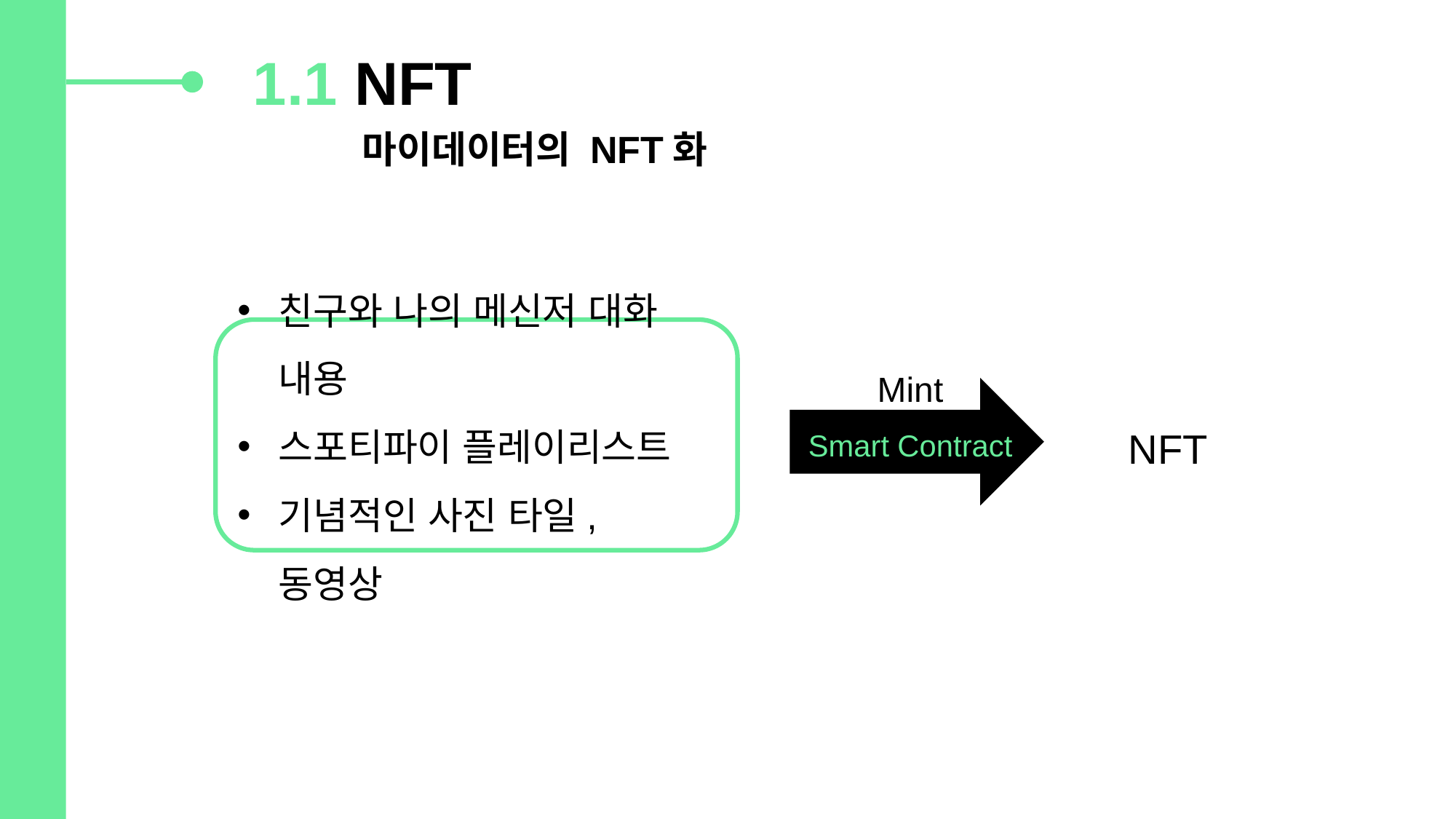

1.1 NFT
	마이데이터의 NFT화
친구와 나의 메신저 대화 내용
스포티파이 플레이리스트
기념적인 사진 타일, 동영상
Mint

NFT
Smart Contract